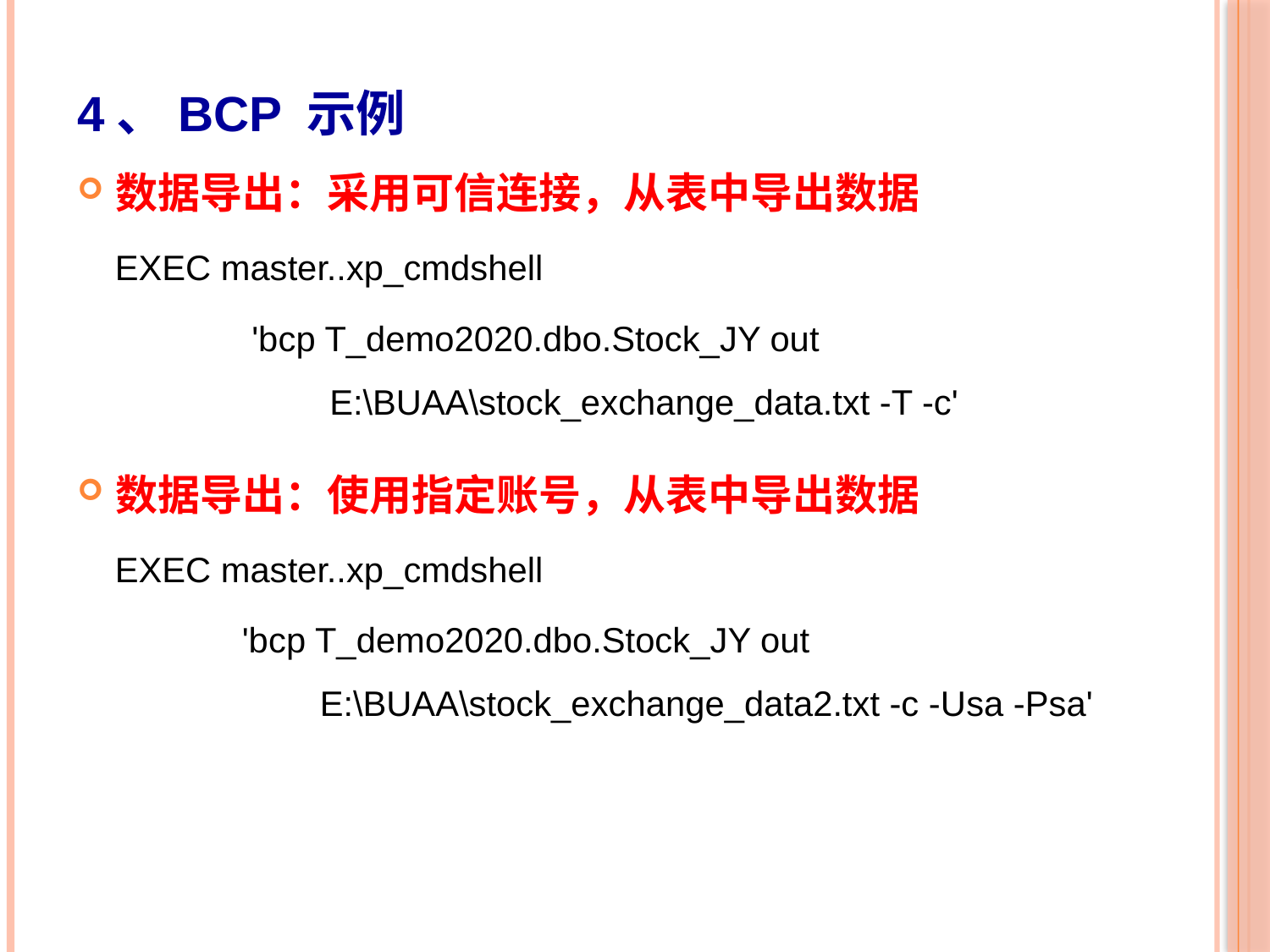

4、BCP 示例
数据导出：采用可信连接，从表中导出数据
EXEC master..xp_cmdshell
   	 'bcp T_demo2020.dbo.Stock_JY out  	  		  	         E:\BUAA\stock_exchange_data.txt -T -c'
数据导出：使用指定账号，从表中导出数据
EXEC master..xp_cmdshell
	'bcp T_demo2020.dbo.Stock_JY out   	   			        E:\BUAA\stock_exchange_data2.txt -c -Usa -Psa'